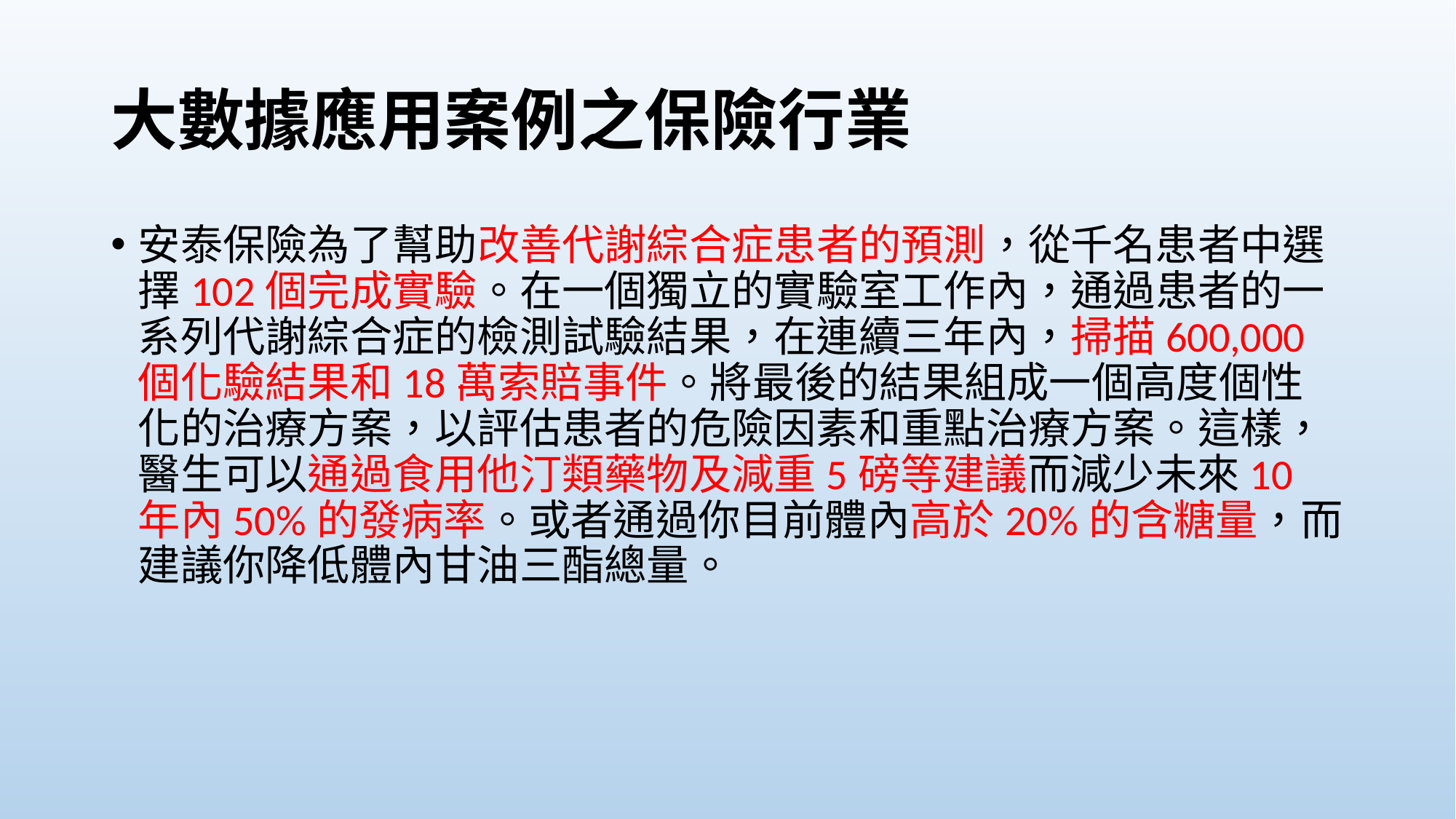

# 大數據應用案例之保險行業
安泰保險為了幫助改善代謝綜合症患者的預測，從千名患者中選擇102個完成實驗。在一個獨立的實驗室工作內，通過患者的一系列代謝綜合症的檢測試驗結果，在連續三年內，掃描600,000個化驗結果和18萬索賠事件。將最後的結果組成一個高度個性化的治療方案，以評估患者的危險因素和重點治療方案。這樣，醫生可以通過食用他汀類藥物及減重5磅等建議而減少未來10年內50%的發病率。或者通過你目前體內高於20%的含糖量，而建議你降低體內甘油三酯總量。